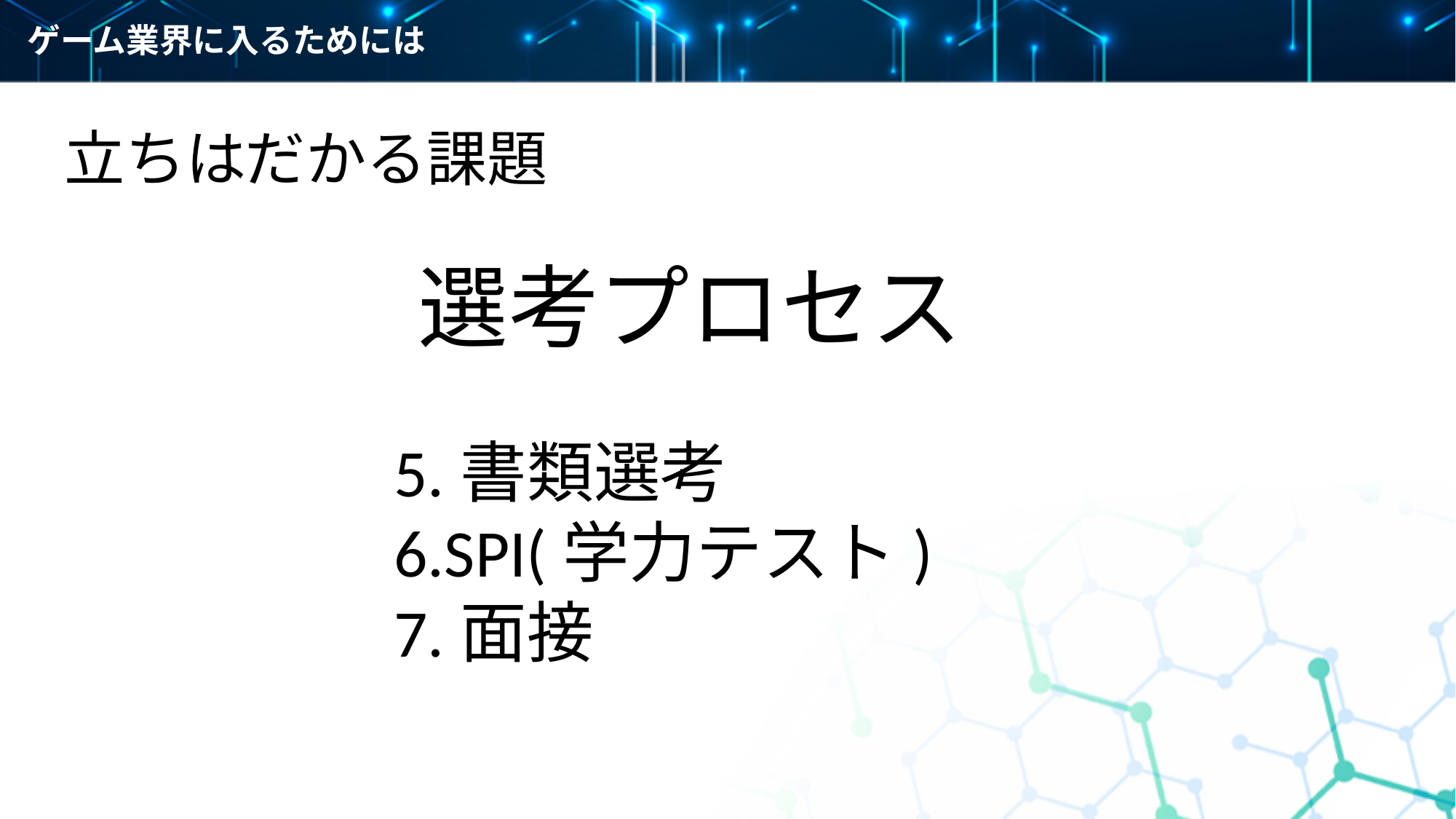

ゲーム業界に入るためには
立ちはだかる課題

選考プロセス
5.書類選考
6.SPI(学力テスト)
7.面接